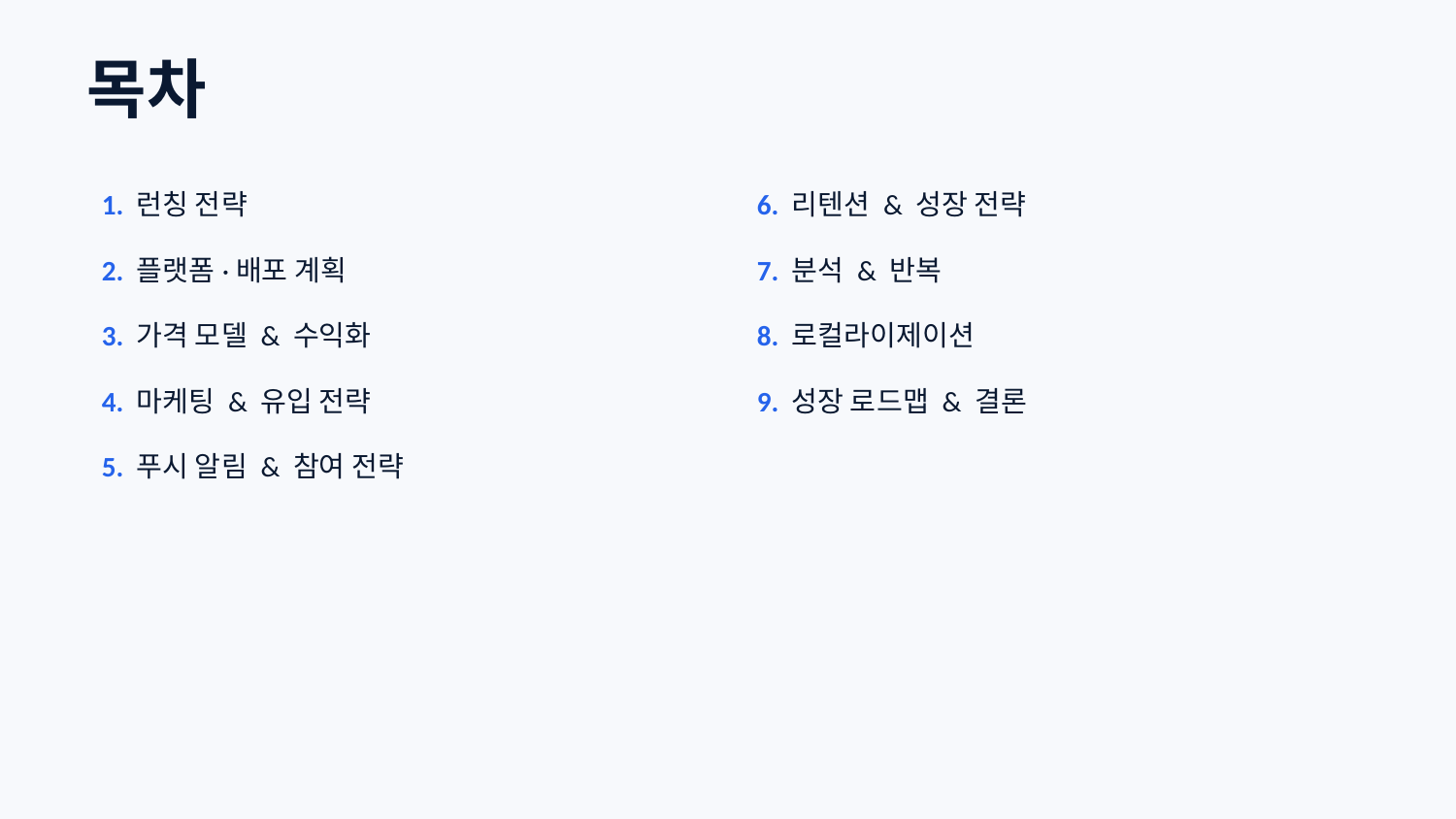

목차
1. 런칭 전략
6. 리텐션 & 성장 전략
2. 플랫폼·배포 계획
7. 분석 & 반복
3. 가격 모델 & 수익화
8. 로컬라이제이션
4. 마케팅 & 유입 전략
9. 성장 로드맵 & 결론
5. 푸시 알림 & 참여 전략